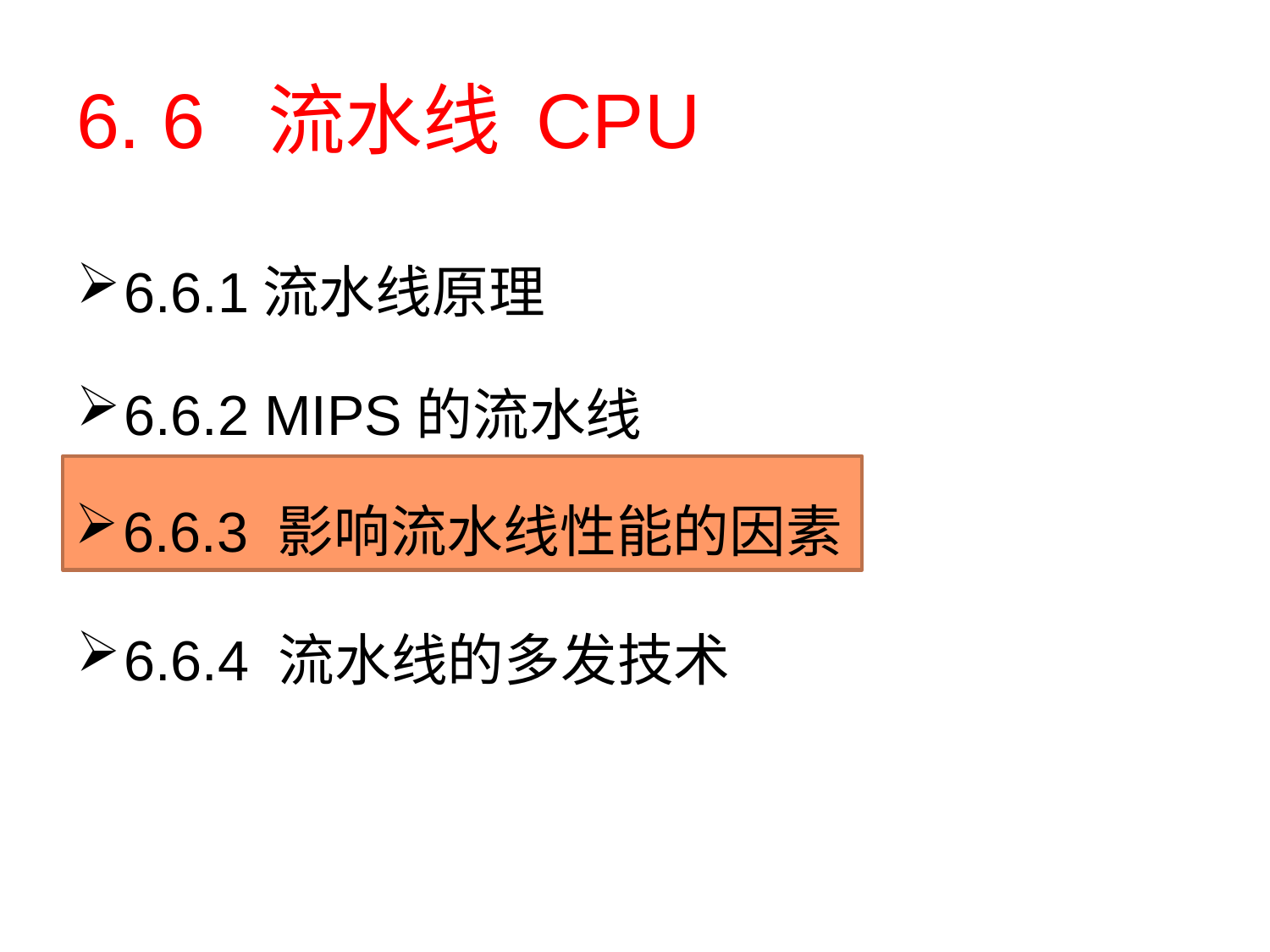

# 6. 6  流水线 CPU
6.6.1流水线原理
6.6.2 MIPS的流水线
6.6.3 影响流水线性能的因素
6.6.4 流水线的多发技术
6.6.3 影响流水线性能的因素